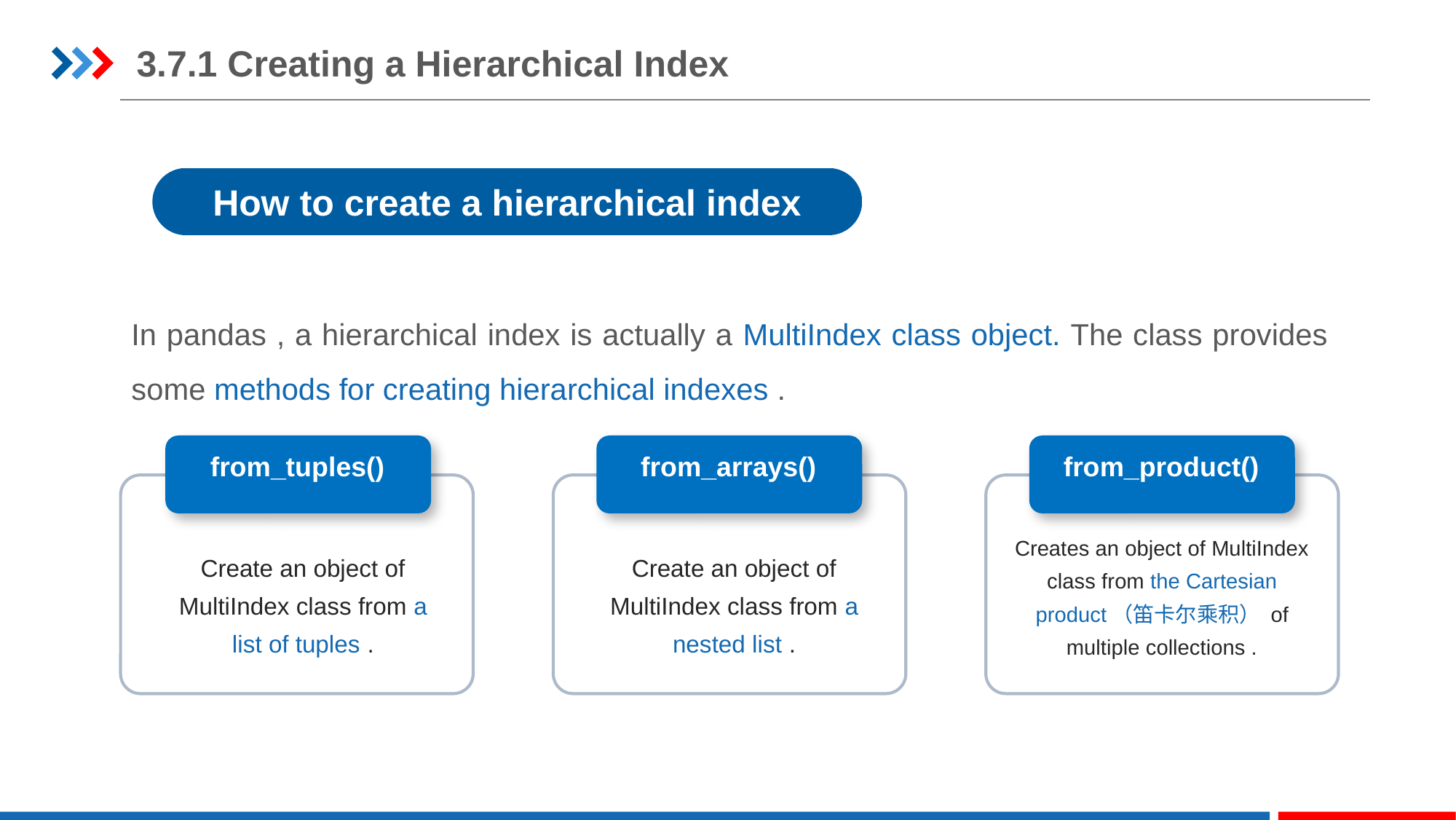

3.7.1 Creating a Hierarchical Index
How to create a hierarchical index
In pandas , a hierarchical index is actually a MultiIndex class object. The class provides some methods for creating hierarchical indexes .

from_product()

Creates an object of MultiIndex class from the Cartesian product（笛卡尔乘积） of multiple collections .

from_tuples()

Create an object of MultiIndex class from a list of tuples .

from_arrays()

Create an object of MultiIndex class from a nested list .